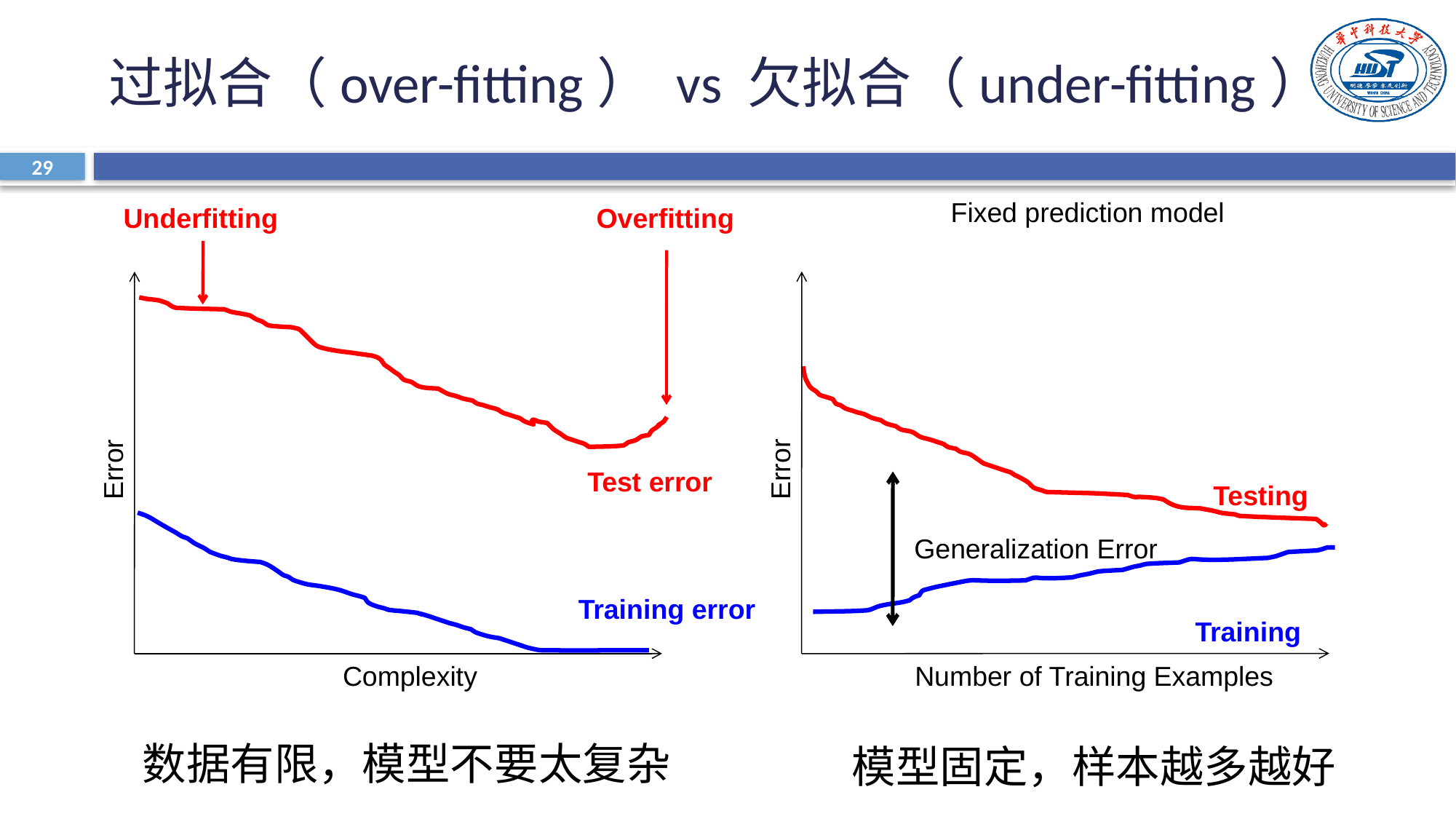

# 过拟合（over-fitting） vs 欠拟合（under-fitting）
29
Fixed prediction model
Underfitting
Overfitting
Error
Number of Training Examples
Error
Complexity

Test error
Testing

Generalization Error

Training error
Training
数据有限，模型不要太复杂
模型固定，样本越多越好